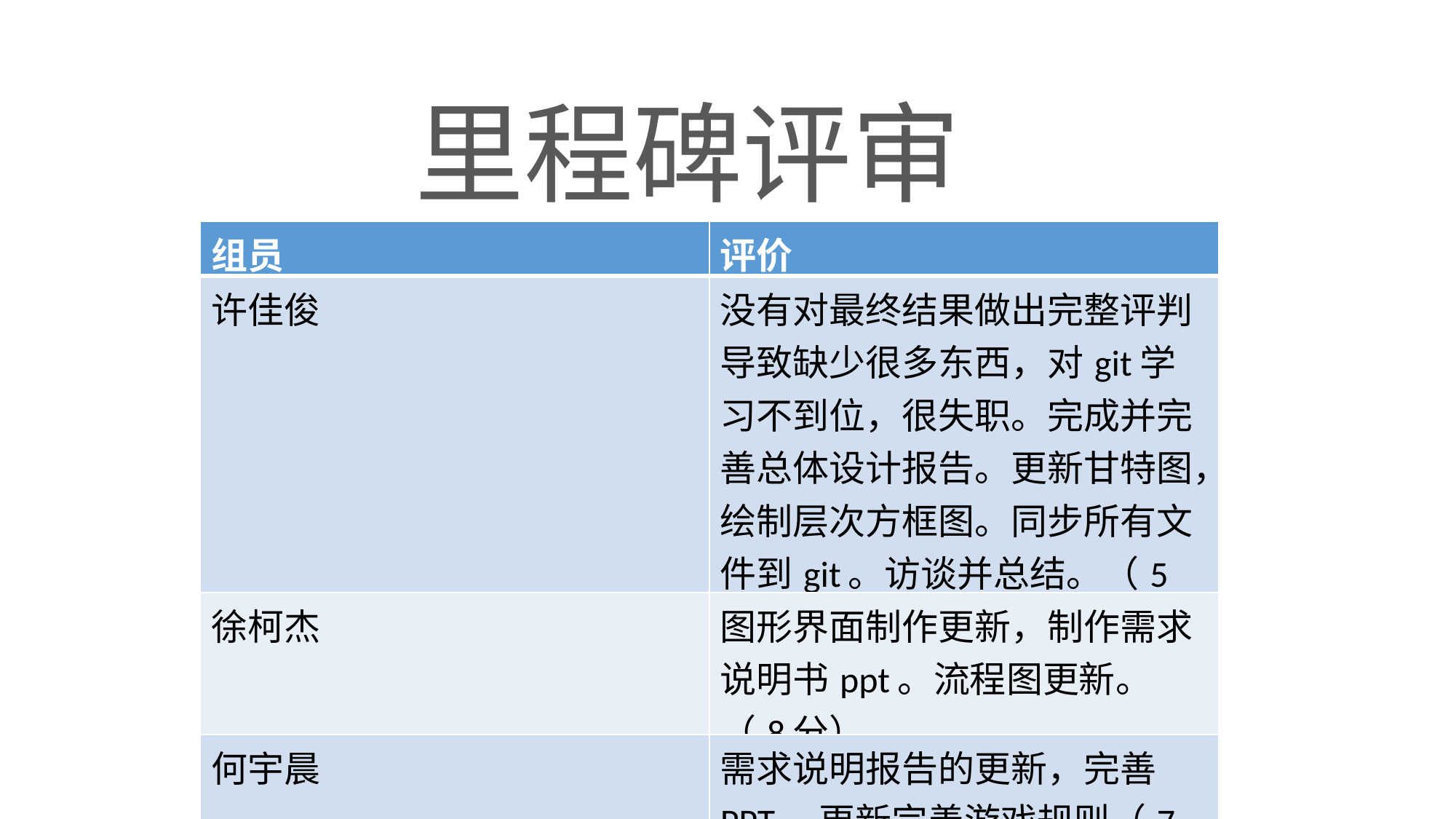

里程碑评审
| 组员 | 评价 |
| --- | --- |
| 许佳俊 | 没有对最终结果做出完整评判导致缺少很多东西，对git学习不到位，很失职。完成并完善总体设计报告。更新甘特图，绘制层次方框图。同步所有文件到git。访谈并总结。（5分） |
| 徐柯杰 | 图形界面制作更新，制作需求说明书ppt。流程图更新。（8分） |
| 何宇晨 | 需求说明报告的更新，完善PPT。更新完善游戏规则（7分） |